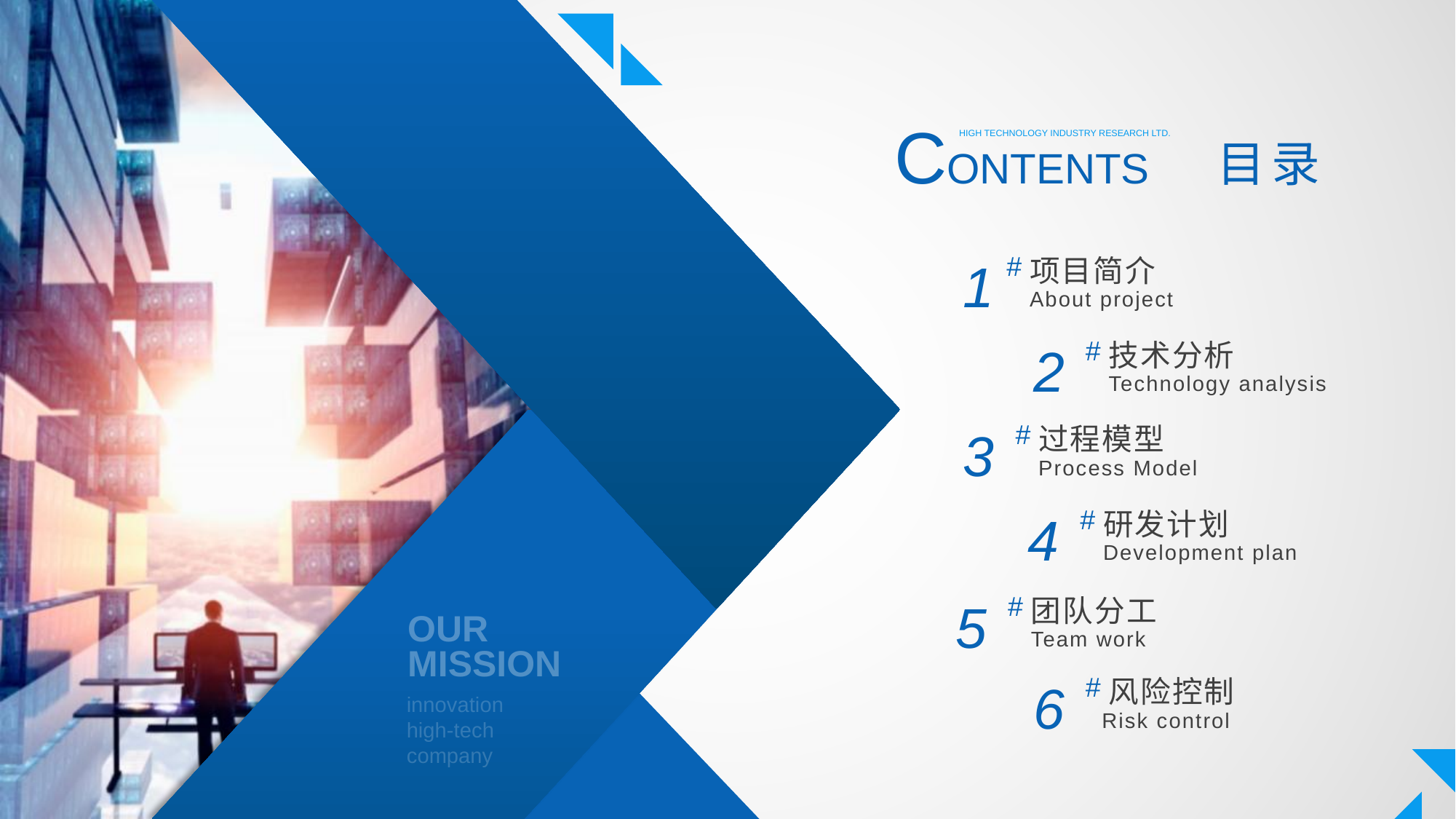

CONTENTS
目 录
HIGH TECHNOLOGY INDUSTRY RESEARCH LTD.
#
1
项目简介
About project
#
2
技术分析
Technology analysis

#
3
过程模型
Process Model
#
4
研发计划
Development plan
#
5
团队分工
Team work
OUR
MISSION
#
6
风险控制
Risk control
innovation
high-tech
company